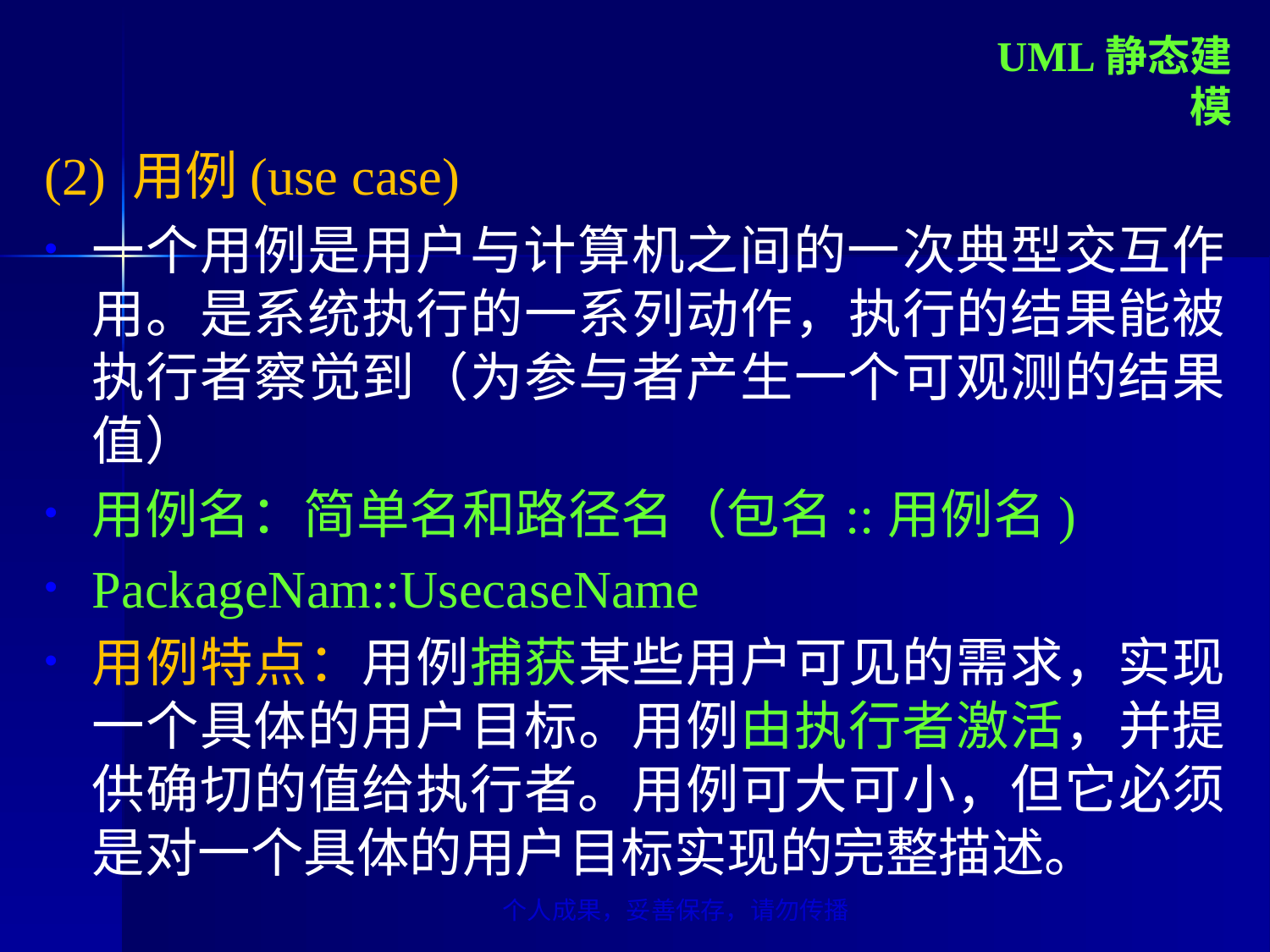

UML静态建模
(2) 用例(use case)
一个用例是用户与计算机之间的一次典型交互作用。是系统执行的一系列动作，执行的结果能被执行者察觉到（为参与者产生一个可观测的结果值）
用例名：简单名和路径名（包名::用例名)
PackageNam::UsecaseName
用例特点：用例捕获某些用户可见的需求，实现一个具体的用户目标。用例由执行者激活，并提供确切的值给执行者。用例可大可小，但它必须是对一个具体的用户目标实现的完整描述。
个人成果，妥善保存，请勿传播